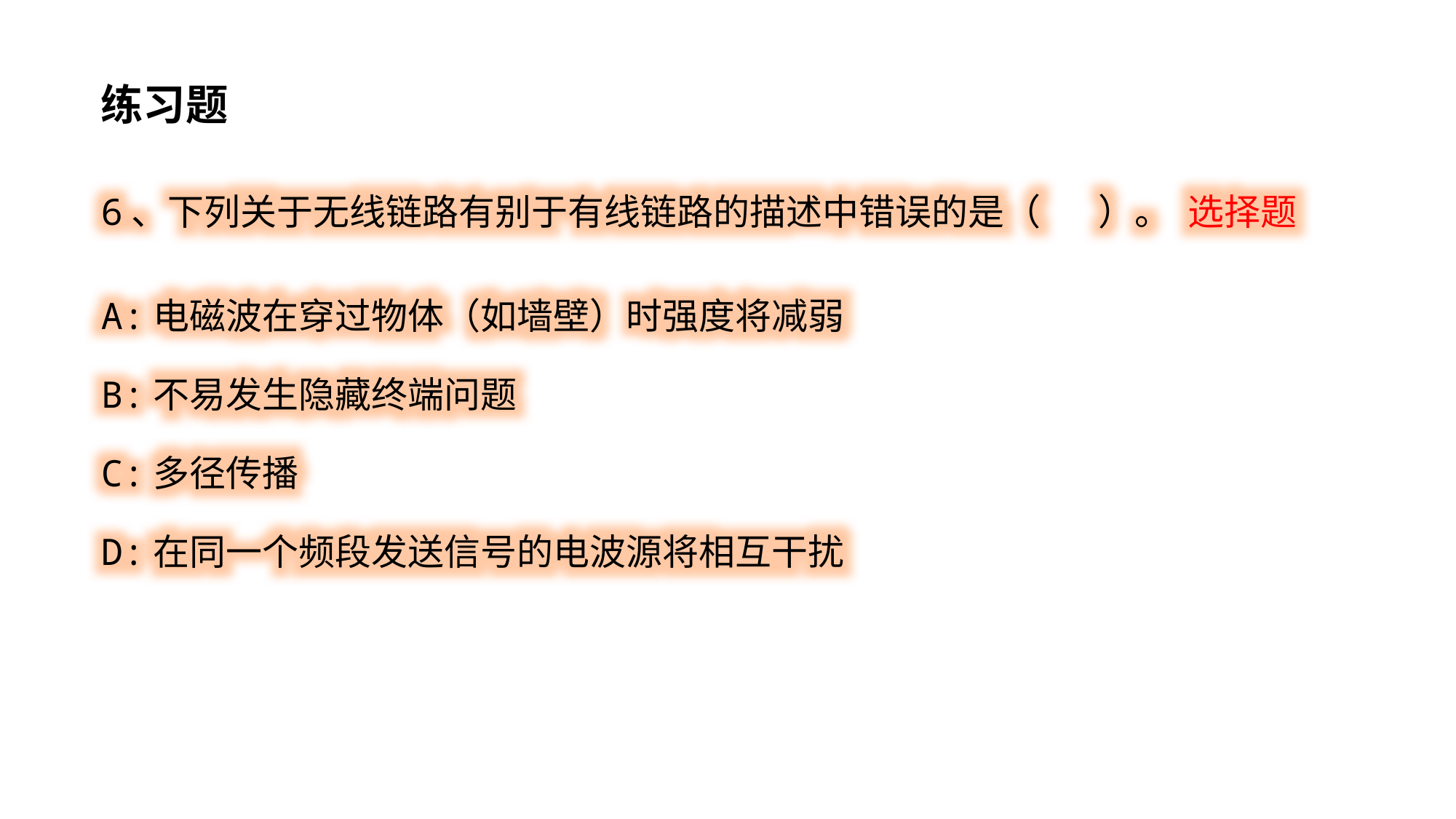

练习题
6、下列关于无线链路有别于有线链路的描述中错误的是（       ）。  选择题

A:电磁波在穿过物体（如墙壁）时强度将减弱

B:不易发生隐藏终端问题

C:多径传播

D:在同一个频段发送信号的电波源将相互干扰